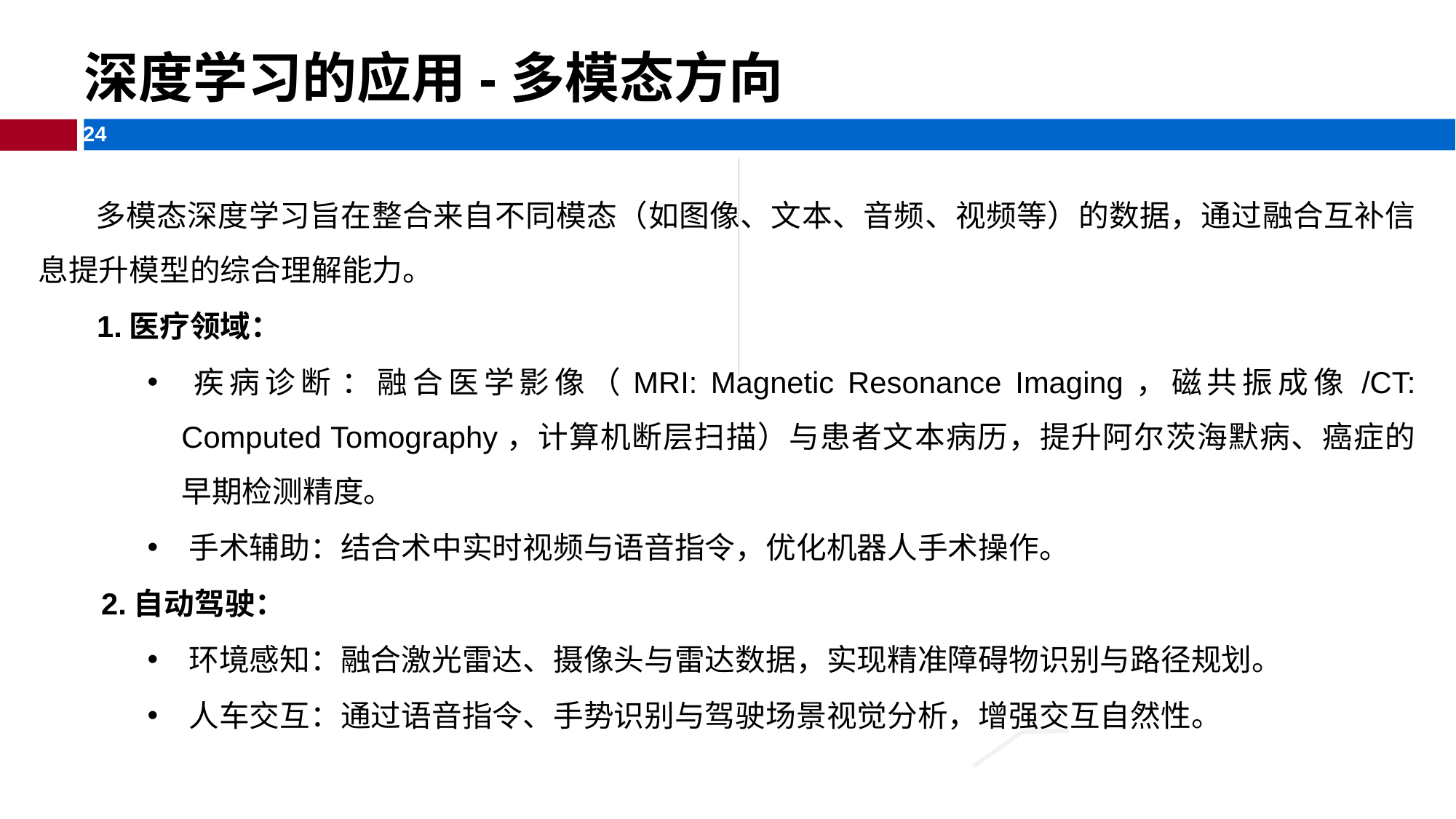

深度学习的应用-多模态方向

       多模态深度学习旨在整合来自不同模态（如图像、文本、音频、视频等）的数据，通过融合互补信息提升模型的综合理解能力。
       ​1.医疗领域​：
​疾病诊断​：融合医学影像（MRI: Magnetic Resonance Imaging，磁共振成像‌/CT: Computed Tomography，计算机断层扫描）与患者文本病历，提升阿尔茨海默病、癌症的早期检测精度。
​手术辅助​：结合术中实时视频与语音指令，优化机器人手术操作。
 2.自动驾驶：
​环境感知​：融合激光雷达、摄像头与雷达数据，实现精准障碍物识别与路径规划。
​人车交互​：通过语音指令、手势识别与驾驶场景视觉分析，增强交互自然性。